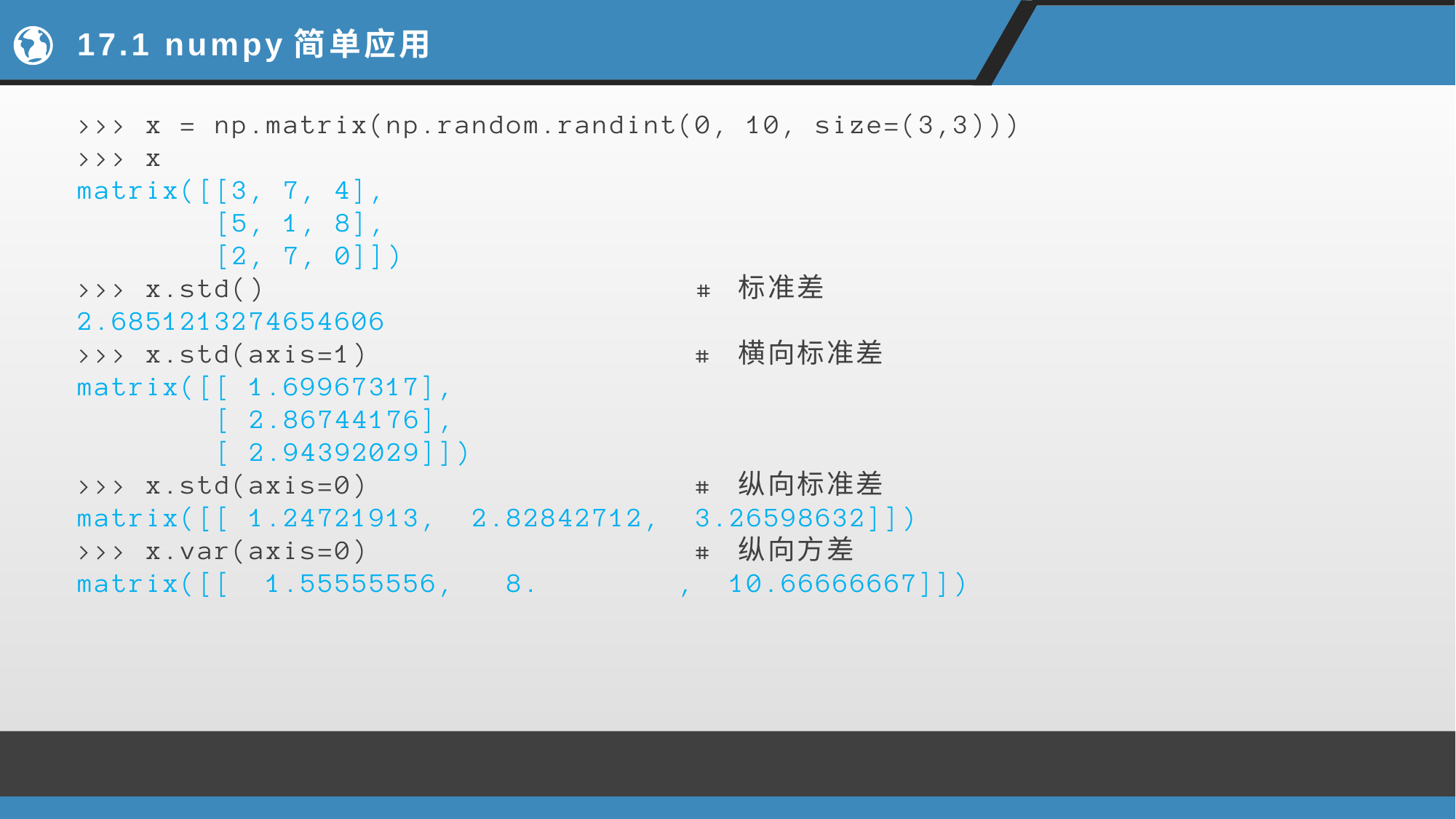

# 17.1 numpy简单应用

>>> x = np.matrix(np.random.randint(0, 10, size=(3,3)))
>>> x
matrix([[3, 7, 4],
        [5, 1, 8],
        [2, 7, 0]])
>>> x.std()                         # 标准差
2.6851213274654606
>>> x.std(axis=1)                   # 横向标准差
matrix([[ 1.69967317],
        [ 2.86744176],
        [ 2.94392029]])
>>> x.std(axis=0)                   # 纵向标准差
matrix([[ 1.24721913,  2.82842712,  3.26598632]])
>>> x.var(axis=0)                   # 纵向方差
matrix([[  1.55555556,   8.        ,  10.66666667]])